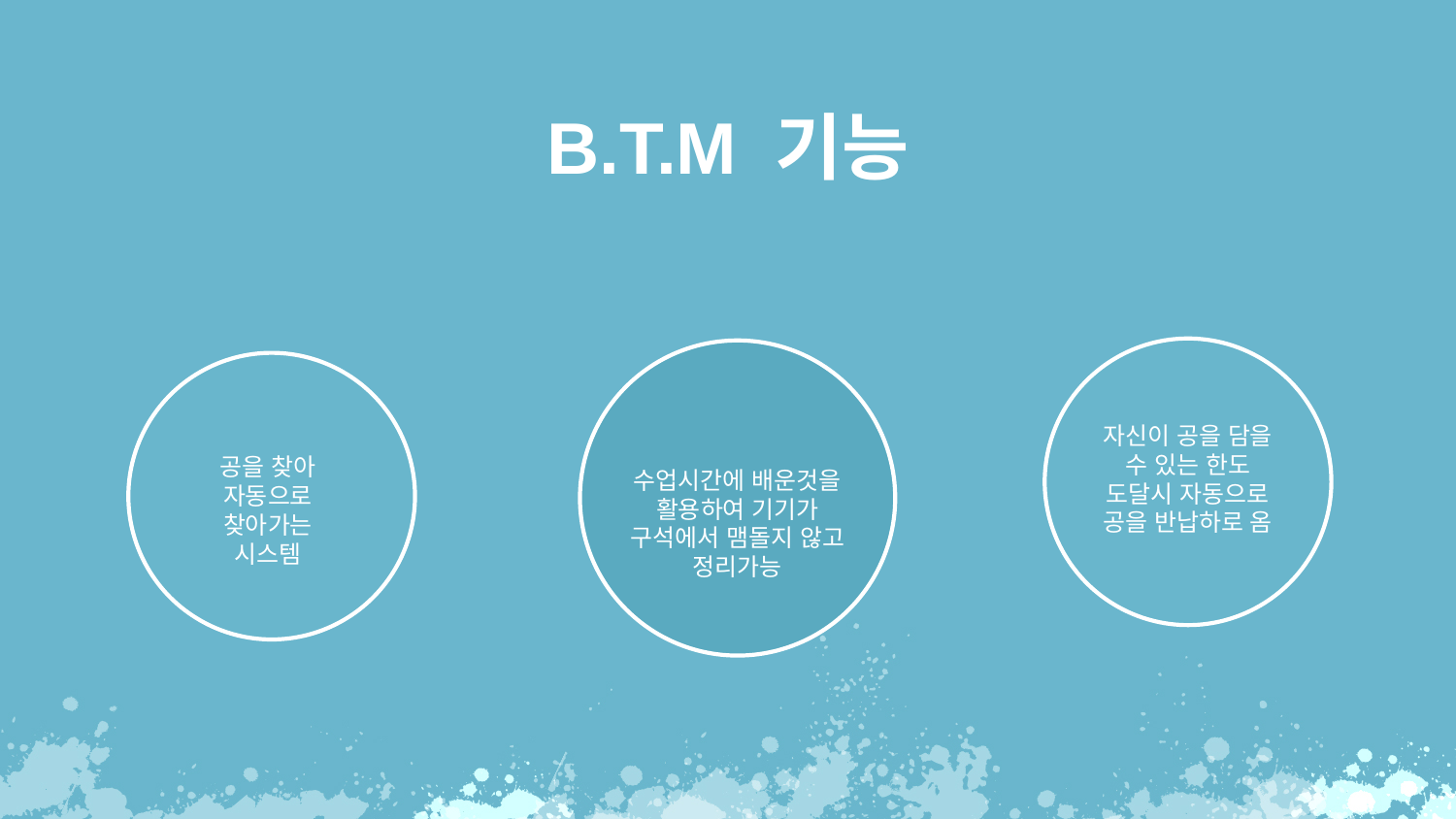

B.T.M 기능

자신이 공을 담을 수 있는 한도 도달시 자동으로 공을 반납하로 옴
공을 찾아 자동으로 찾아가는 시스템
수업시간에 배운것을 활용하여 기기가 구석에서 맴돌지 않고 정리가능